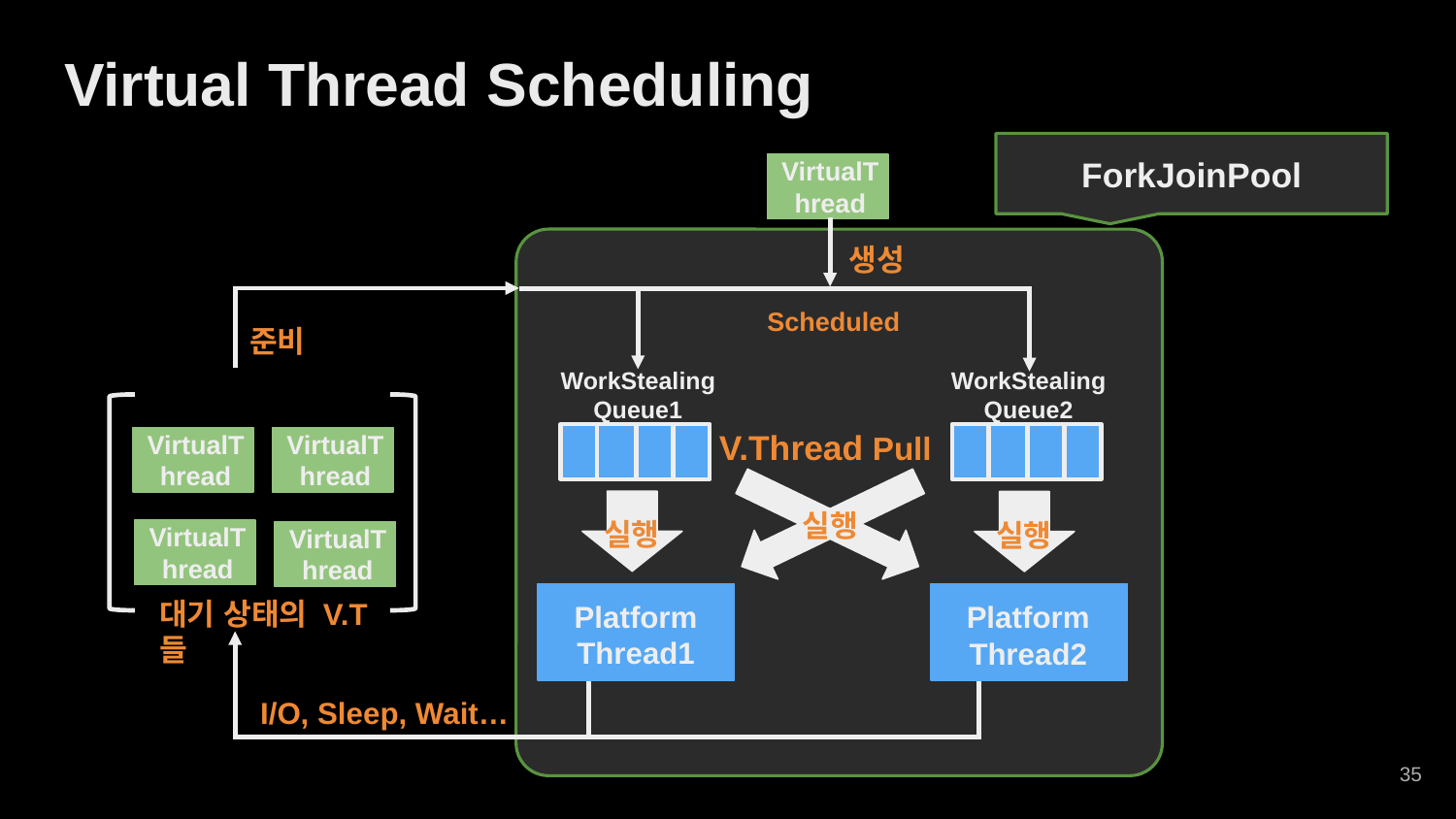

Virtual Thread Scheduling
ForkJoinPool
VirtualThread

생성
Scheduled
준비
WorkStealing
Queue2
WorkStealing
Queue1

VirtualThread

VirtualThread

V.Thread Pull

실행
VirtualThread

VirtualThread

실행
실행
Platform
Thread1

Platform
Thread2

대기 상태의 V.T들
I/O, Sleep, Wait…
35